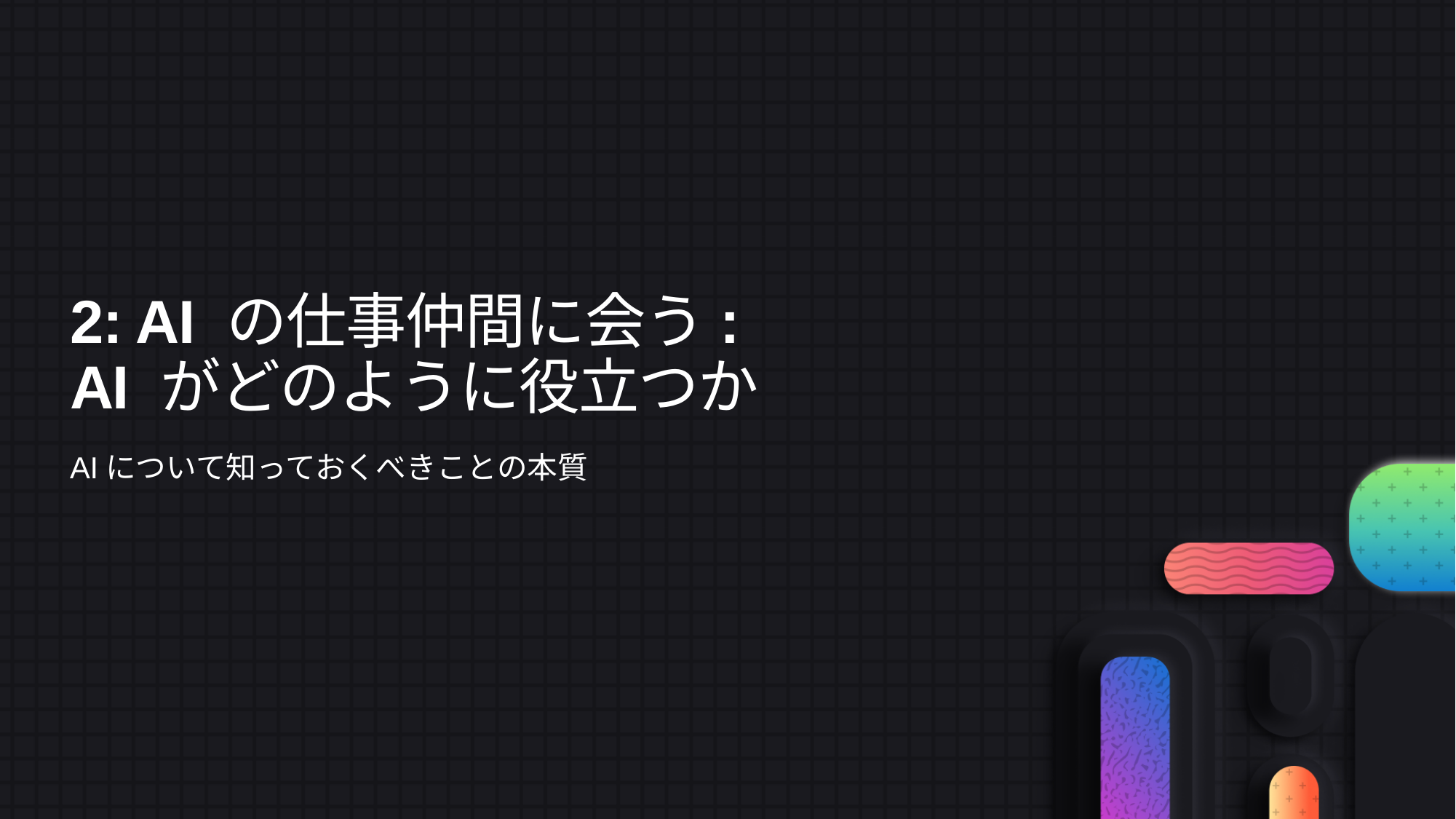

# 2: AI の仕事仲間に会う: AI がどのように役立つか
AIについて知っておくべきことの本質